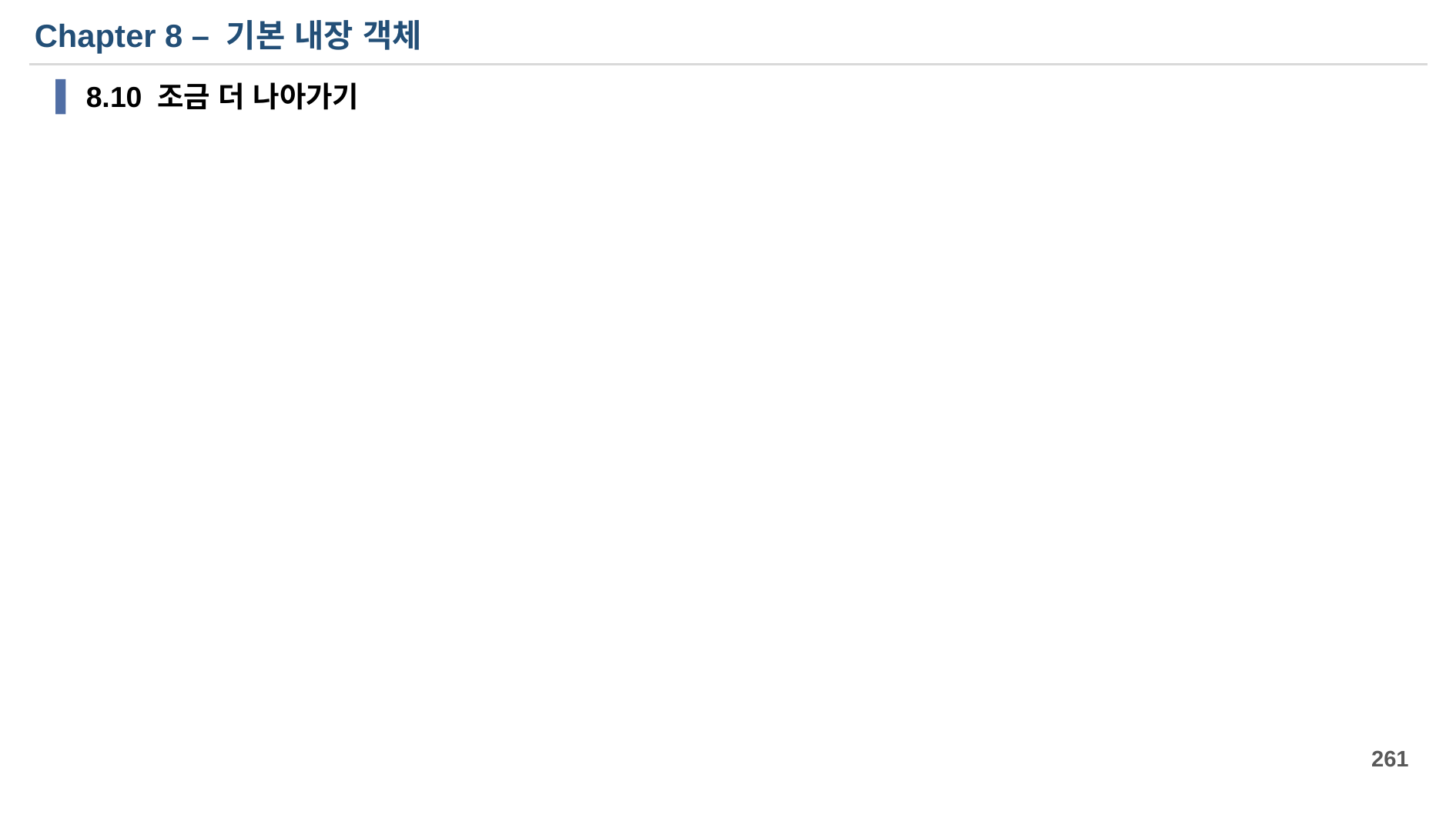

# Chapter 8 – 기본 내장 객체
8.10 조금 더 나아가기

261